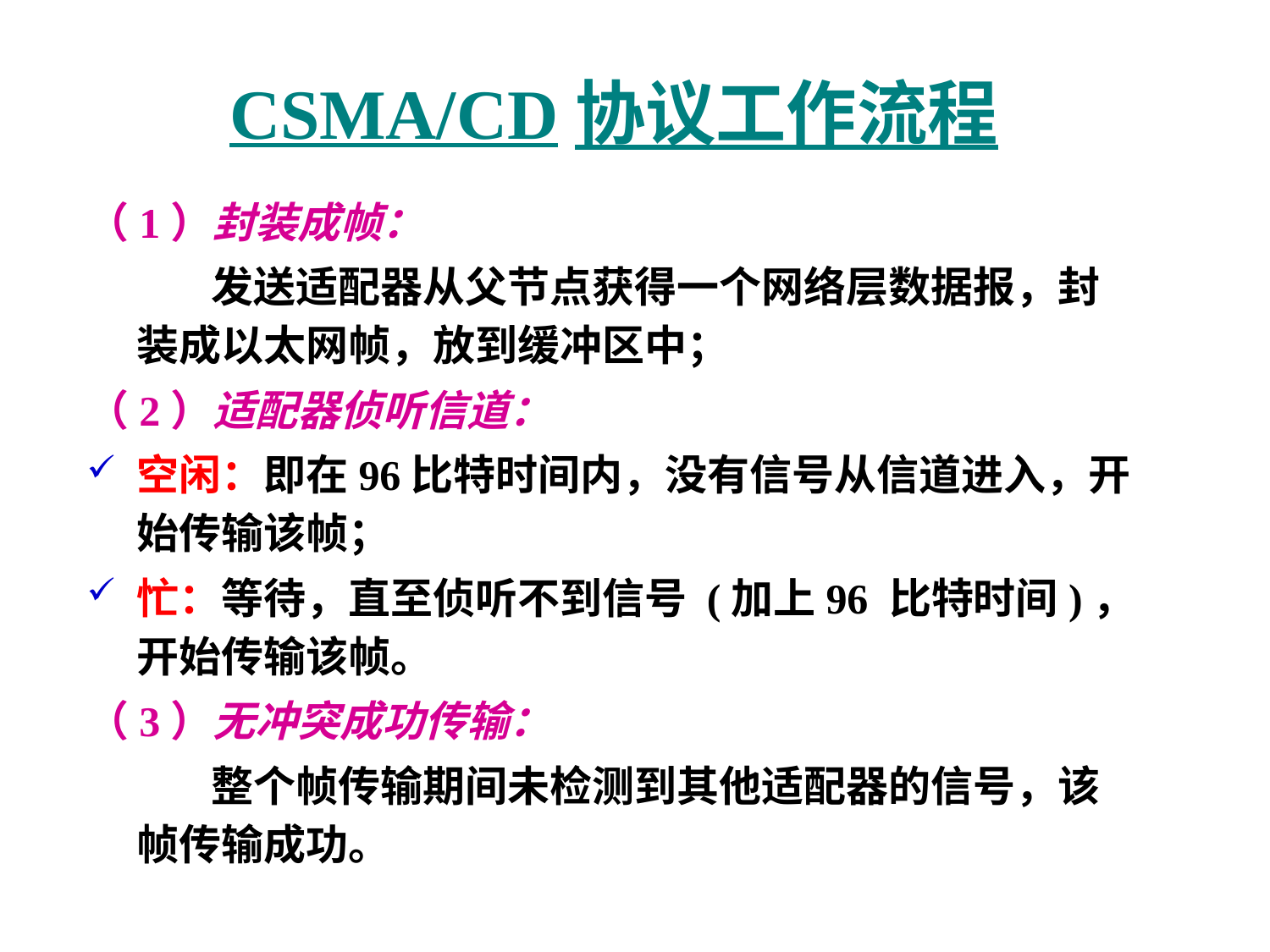

# CSMA/CD协议工作流程
（1）封装成帧：
            发送适配器从父节点获得一个网络层数据报，封装成以太网帧，放到缓冲区中；
（2）适配器侦听信道：
空闲：即在96比特时间内，没有信号从信道进入，开始传输该帧；
忙：等待，直至侦听不到信号 (加上96 比特时间)，开始传输该帧。
（3）无冲突成功传输：
            整个帧传输期间未检测到其他适配器的信号，该帧传输成功。
121